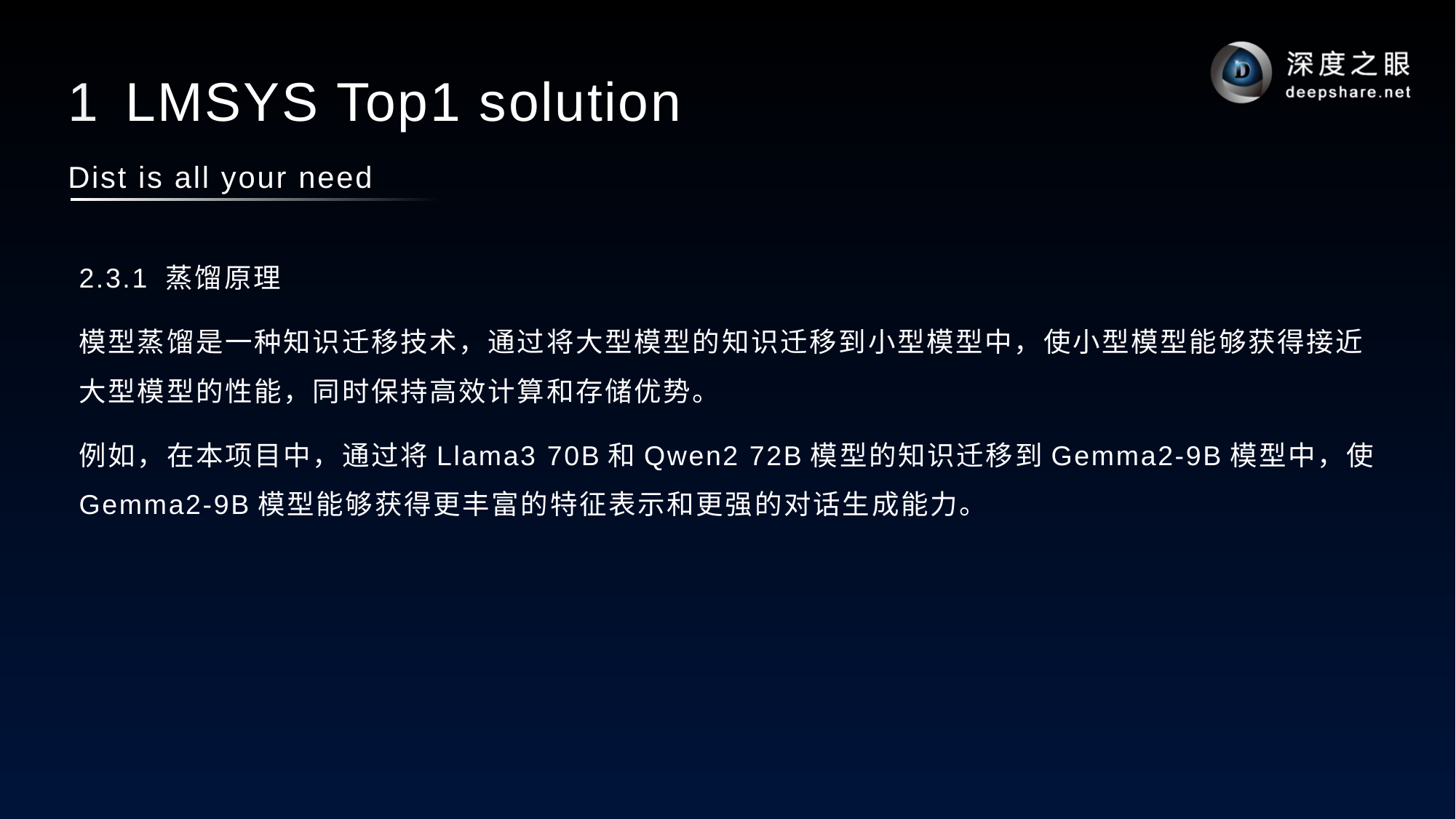

# 1 LMSYS Top1 solution
Dist is all your need
2.3.1 蒸馏原理
模型蒸馏是一种知识迁移技术，通过将大型模型的知识迁移到小型模型中，使小型模型能够获得接近大型模型的性能，同时保持高效计算和存储优势。
例如，在本项目中，通过将Llama3 70B和Qwen2 72B模型的知识迁移到Gemma2-9B模型中，使Gemma2-9B模型能够获得更丰富的特征表示和更强的对话生成能力。